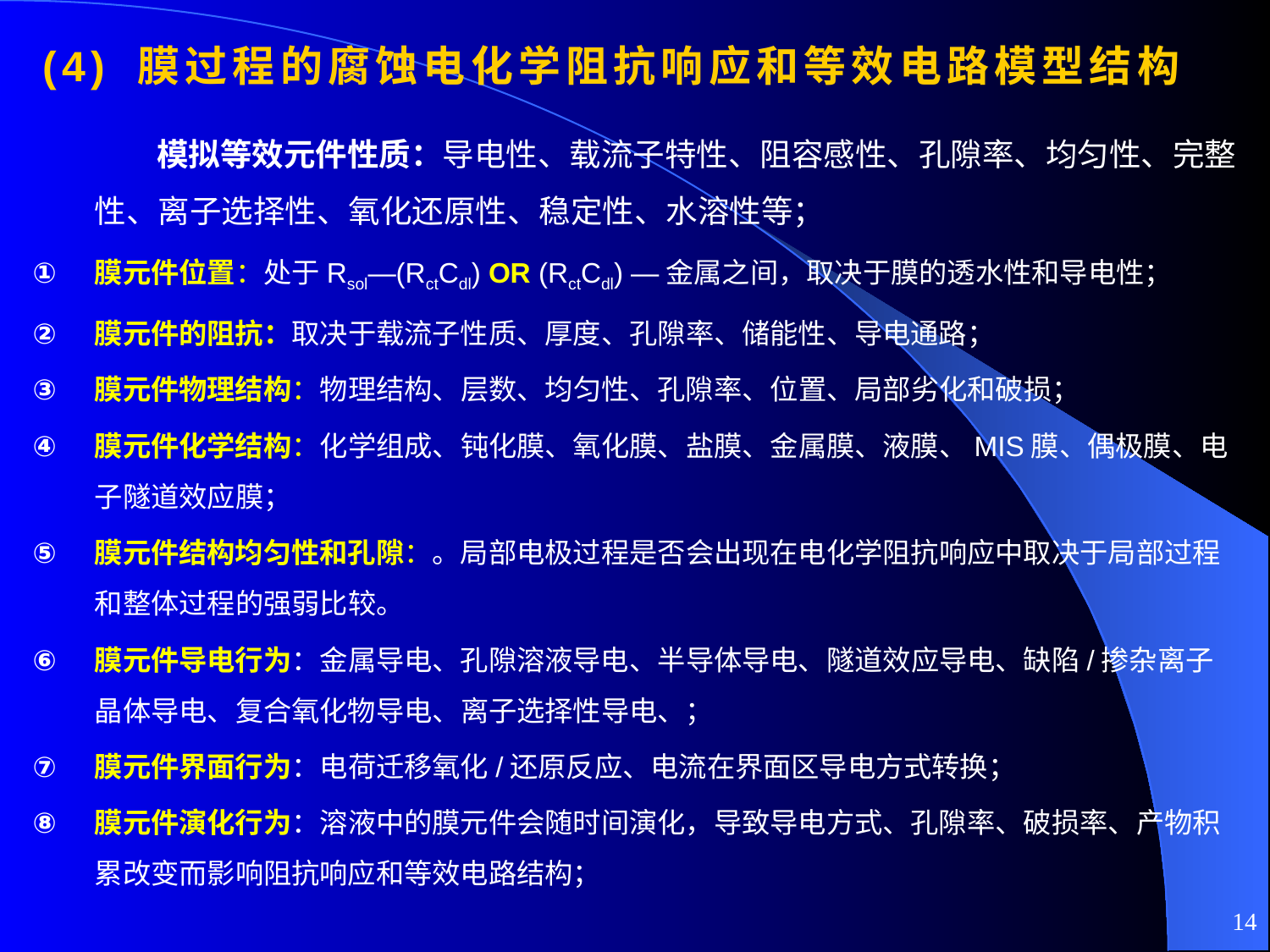

(4) 膜过程的腐蚀电化学阻抗响应和等效电路模型结构
模拟等效元件性质：导电性、载流子特性、阻容感性、孔隙率、均匀性、完整性、离子选择性、氧化还原性、稳定性、水溶性等；
膜元件位置：处于Rsol—(RctCdl) OR (RctCdl) —金属之间，取决于膜的透水性和导电性；
膜元件的阻抗：取决于载流子性质、厚度、孔隙率、储能性、导电通路；
膜元件物理结构：物理结构、层数、均匀性、孔隙率、位置、局部劣化和破损；
膜元件化学结构：化学组成、钝化膜、氧化膜、盐膜、金属膜、液膜、MIS膜、偶极膜、电子隧道效应膜；
膜元件结构均匀性和孔隙：。局部电极过程是否会出现在电化学阻抗响应中取决于局部过程和整体过程的强弱比较。
膜元件导电行为：金属导电、孔隙溶液导电、半导体导电、隧道效应导电、缺陷/掺杂离子晶体导电、复合氧化物导电、离子选择性导电、；
膜元件界面行为：电荷迁移氧化/还原反应、电流在界面区导电方式转换；
膜元件演化行为：溶液中的膜元件会随时间演化，导致导电方式、孔隙率、破损率、产物积累改变而影响阻抗响应和等效电路结构；

14